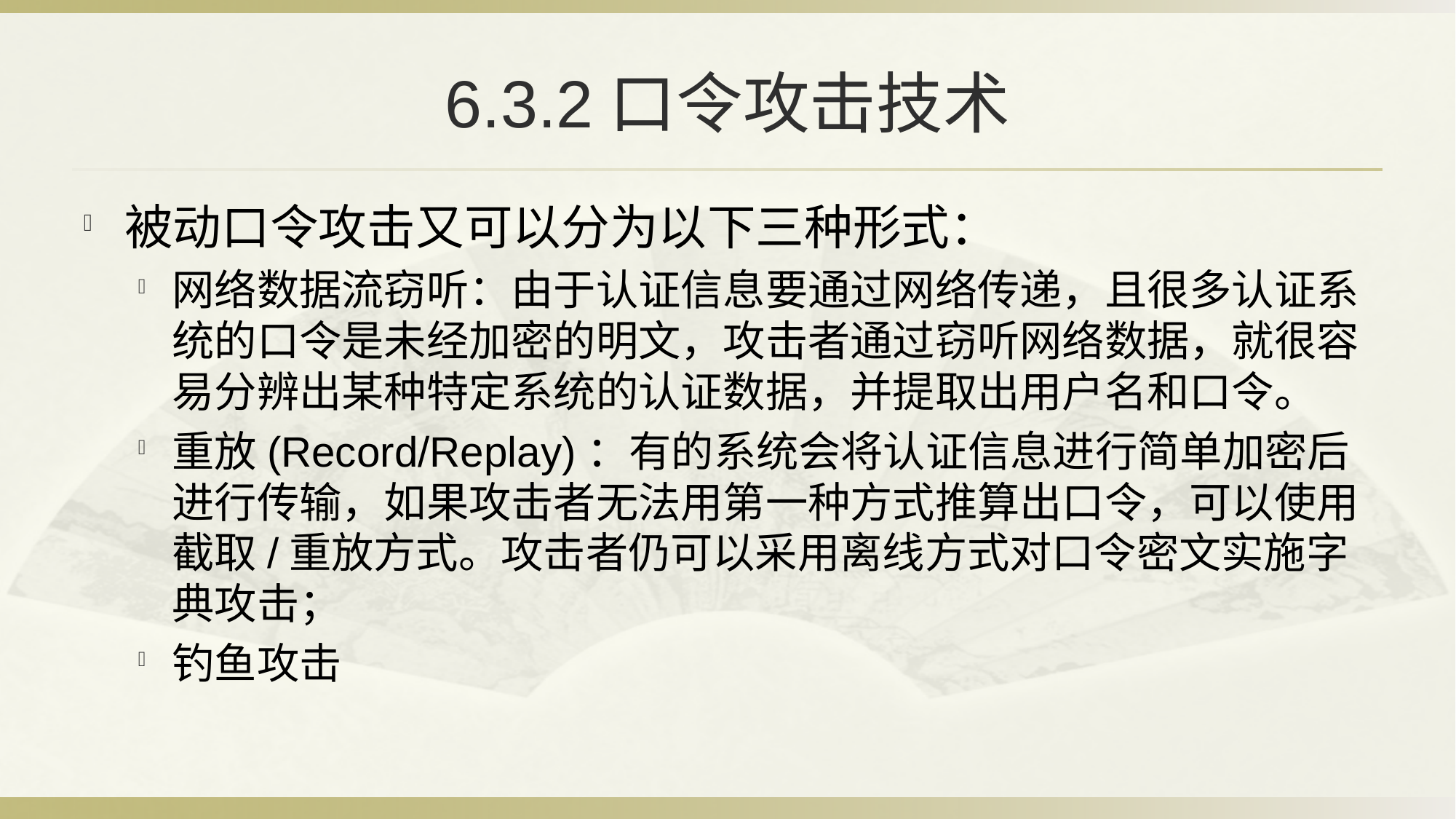

# 6.3.2口令攻击技术
被动口令攻击又可以分为以下三种形式：
网络数据流窃听：由于认证信息要通过网络传递，且很多认证系统的口令是未经加密的明文，攻击者通过窃听网络数据，就很容易分辨出某种特定系统的认证数据，并提取出用户名和口令。
重放(Record/Replay)：有的系统会将认证信息进行简单加密后进行传输，如果攻击者无法用第一种方式推算出口令，可以使用截取/重放方式。攻击者仍可以采用离线方式对口令密文实施字典攻击；
钓鱼攻击